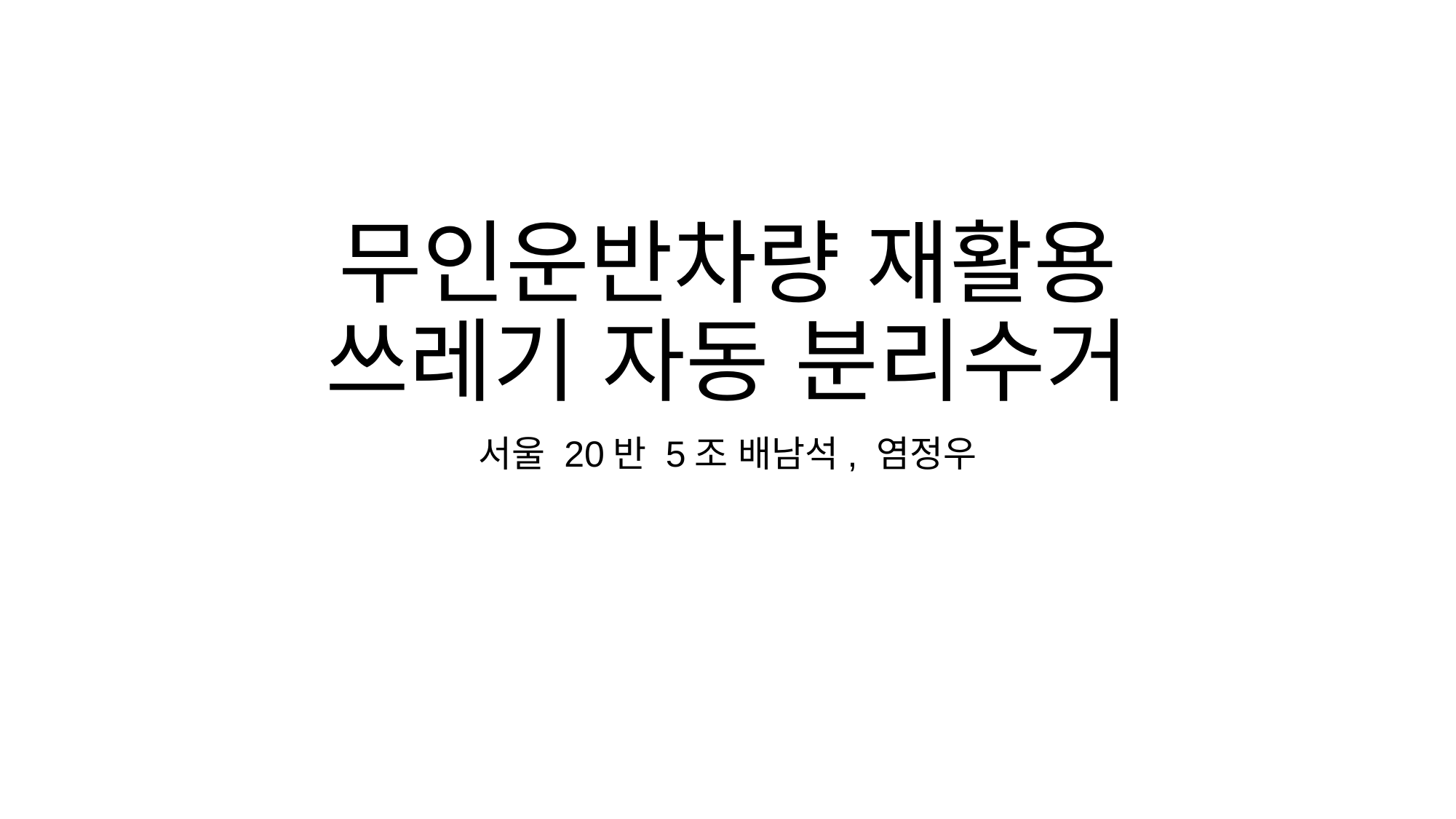

# 무인운반차량 재활용 쓰레기 자동 분리수거
서울 20반 5조 배남석, 염정우